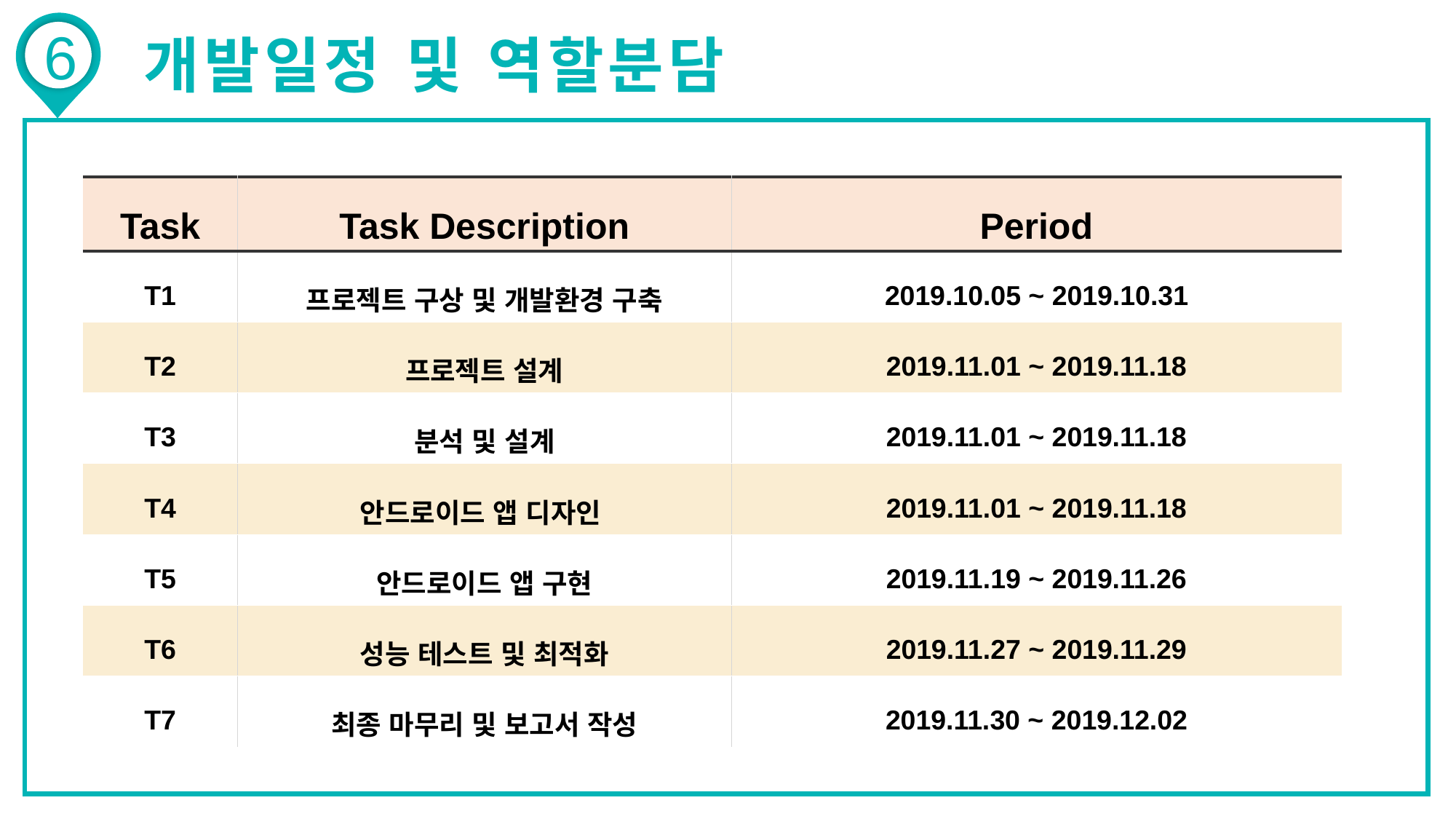

6
개발일정 및 역할분담
| Task | Task Description | Period |
| --- | --- | --- |
| T1 | 프로젝트 구상 및 개발환경 구축 | 2019.10.05 ~ 2019.10.31 |
| T2 | 프로젝트 설계 | 2019.11.01 ~ 2019.11.18 |
| T3 | 분석 및 설계 | 2019.11.01 ~ 2019.11.18 |
| T4 | 안드로이드 앱 디자인 | 2019.11.01 ~ 2019.11.18 |
| T5 | 안드로이드 앱 구현 | 2019.11.19 ~ 2019.11.26 |
| T6 | 성능 테스트 및 최적화 | 2019.11.27 ~ 2019.11.29 |
| T7 | 최종 마무리 및 보고서 작성 | 2019.11.30 ~ 2019.12.02 |